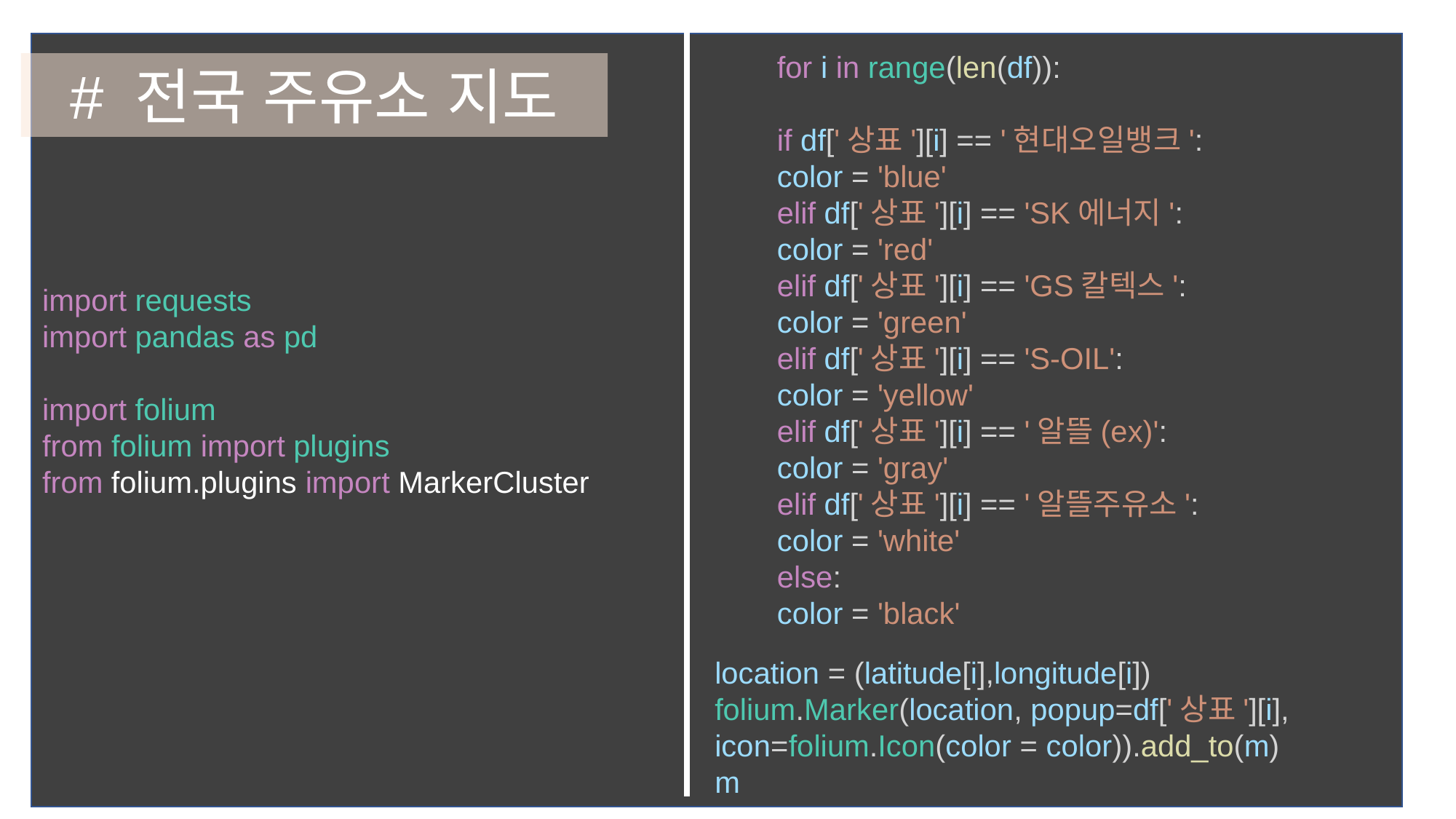

for i in range(len(df)):
if df['상표'][i] == '현대오일뱅크':
color = 'blue'
elif df['상표'][i] == 'SK에너지':
color = 'red'
elif df['상표'][i] == 'GS칼텍스':
color = 'green'
elif df['상표'][i] == 'S-OIL':
color = 'yellow'
elif df['상표'][i] == '알뜰(ex)':
color = 'gray'
elif df['상표'][i] == '알뜰주유소':
color = 'white'
else:
color = 'black'
# 전국 주유소 지도
import requests
import pandas as pd
import folium
from folium import plugins
from folium.plugins import MarkerCluster

location = (latitude[i],longitude[i])
folium.Marker(location, popup=df['상표'][i], icon=folium.Icon(color = color)).add_to(m)
m